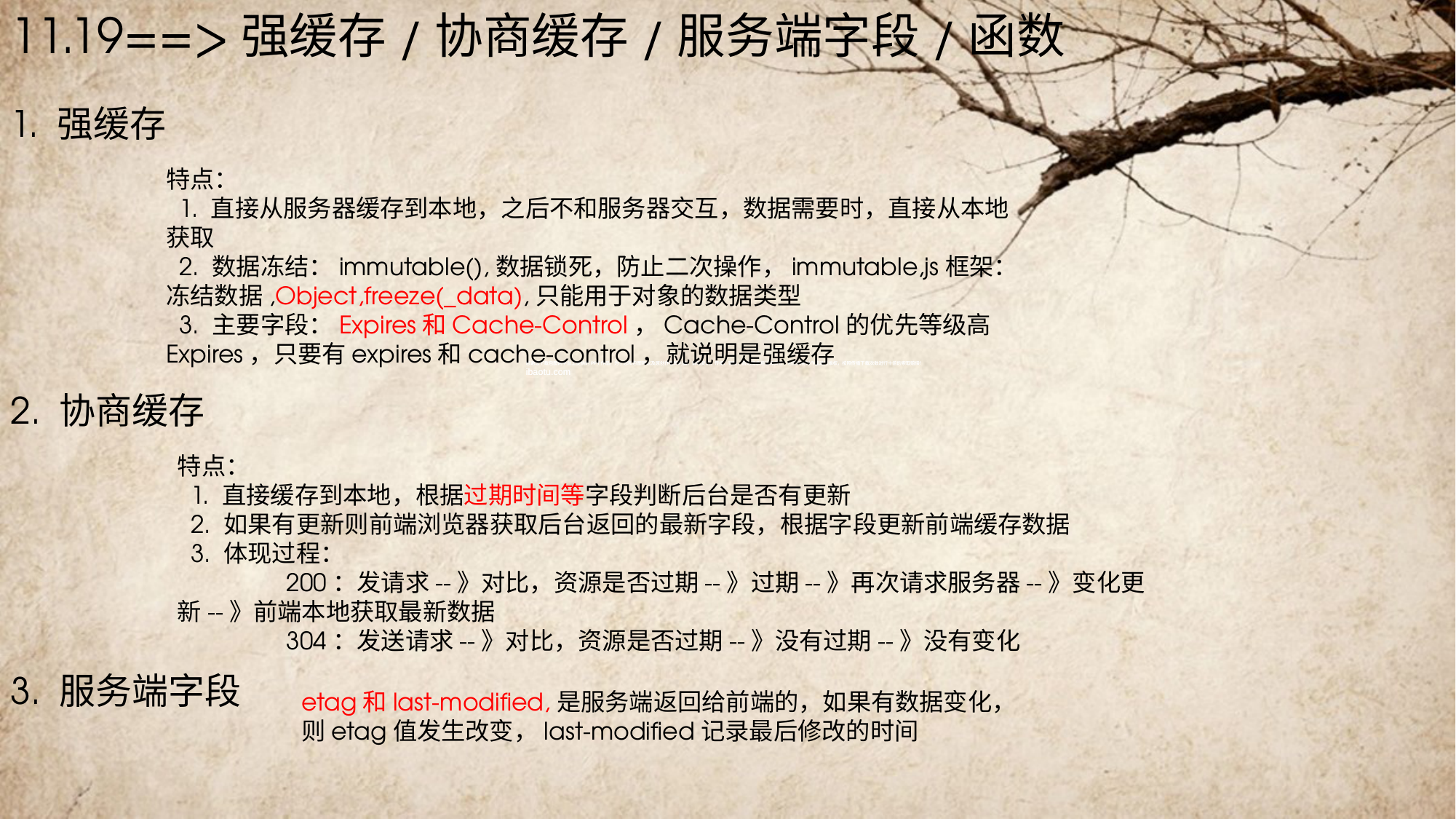

11.19==>强缓存/协商缓存/服务端字段/函数
1. 强缓存
特点：
  1. 直接从服务器缓存到本地，之后不和服务器交互，数据需要时，直接从本地获取
  2. 数据冻结：immutable(),数据锁死，防止二次操作，immutable,js框架：冻结数据,Object,freeze(_data),只能用于对象的数据类型
  3. 主要字段：Expires和Cache-Control，Cache-Control的优先等级高Expires，只要有expires和cache-control，就说明是强缓存
2. 协商缓存
特点：
  1. 直接缓存到本地，根据过期时间等字段判断后台是否有更新
  2. 如果有更新则前端浏览器获取后台返回的最新字段，根据字段更新前端缓存数据
  3. 体现过程：
	200：发请求--》对比，资源是否过期--》过期--》再次请求服务器--》变化更新--》前端本地获取最新数据
	304：发送请求--》对比，资源是否过期--》没有过期--》没有变化
3. 服务端字段
etag和last-modified,是服务端返回给前端的，如果有数据变化，则etag值发生改变，last-modified记录最后修改的时间